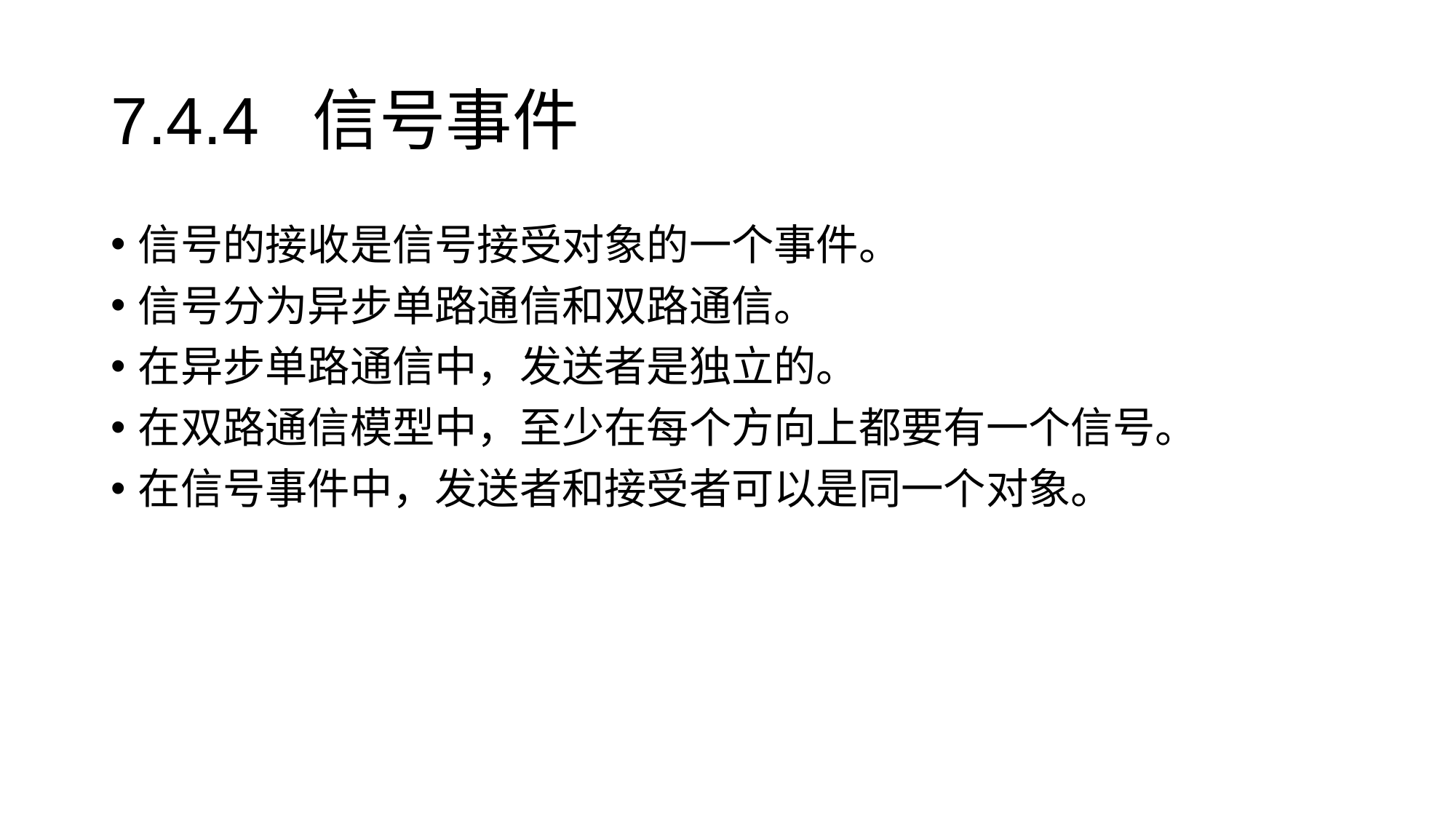

# 7.4.4  信号事件
信号的接收是信号接受对象的一个事件。
信号分为异步单路通信和双路通信。
在异步单路通信中，发送者是独立的。
在双路通信模型中，至少在每个方向上都要有一个信号。
在信号事件中，发送者和接受者可以是同一个对象。